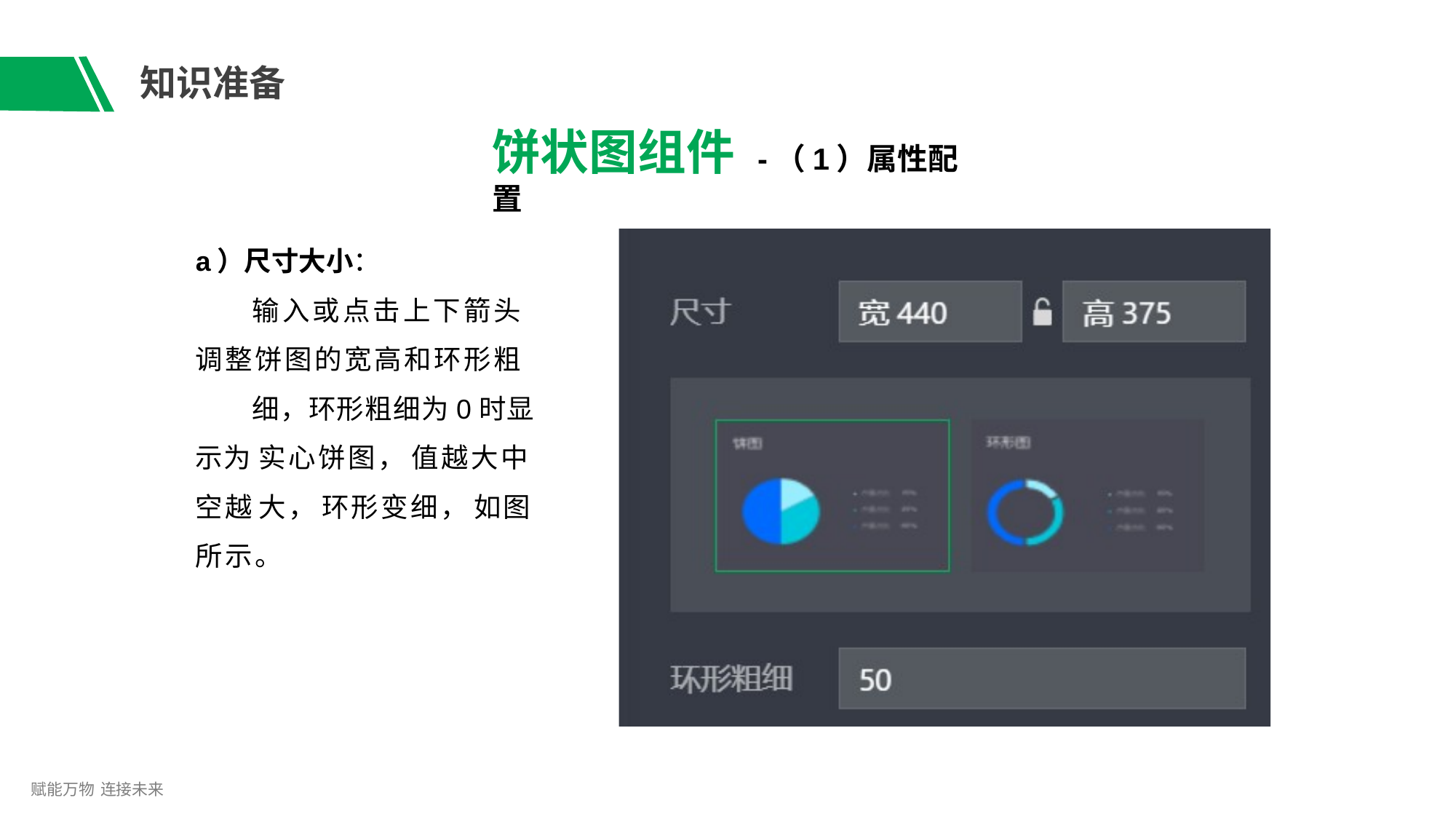

# 知识准备
饼状图组件 -（1）属性配置

a）尺寸大小：
输入或点击上下箭头 调整饼图的宽高和环形粗
细，环形粗细为0时显示为 实心饼图， 值越大中空越 大， 环形变细， 如图所示。
赋能万物 连接未来